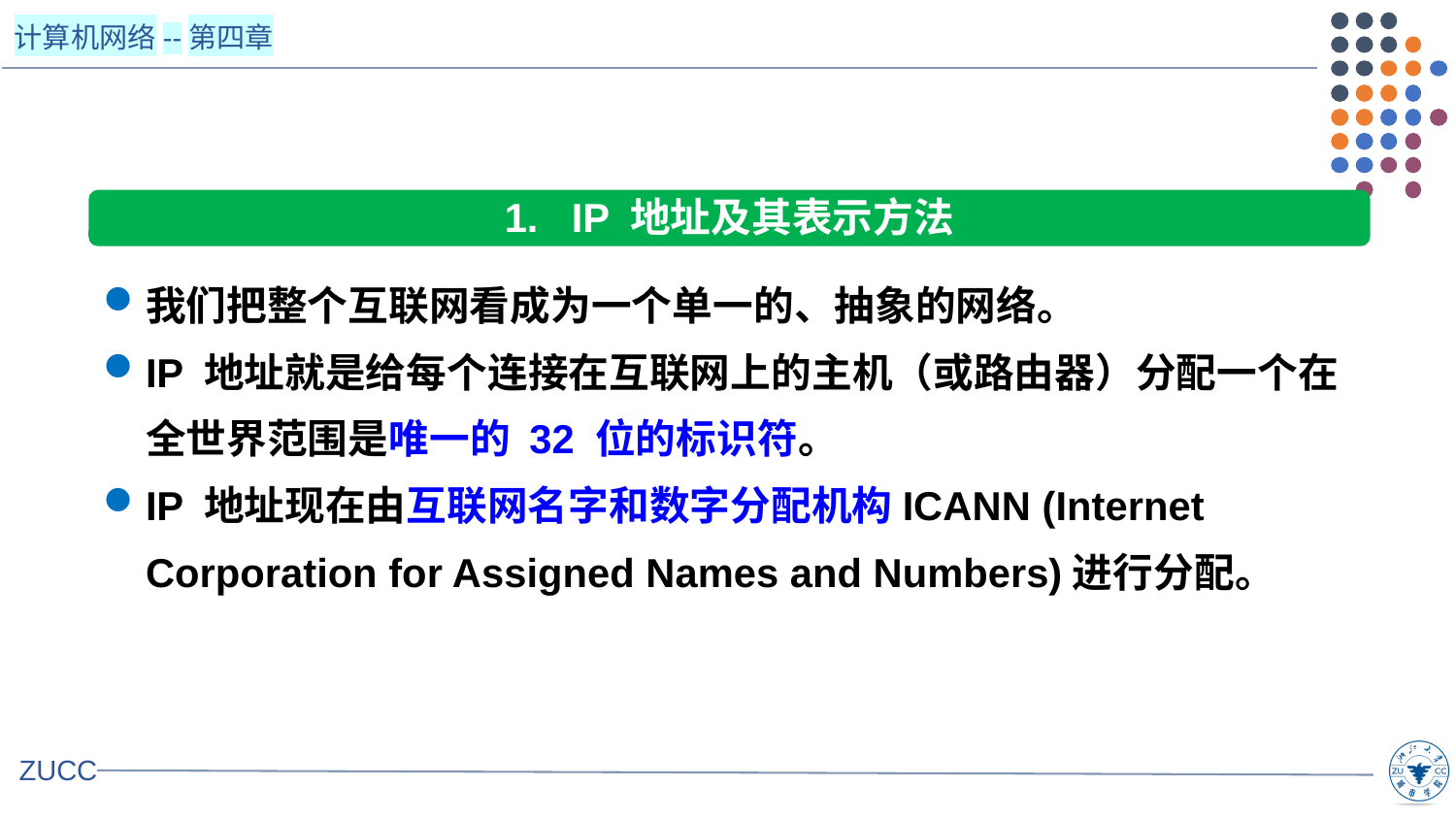

1.   IP 地址及其表示方法

我们把整个互联网看成为一个单一的、抽象的网络。
IP 地址就是给每个连接在互联网上的主机（或路由器）分配一个在全世界范围是唯一的 32 位的标识符。
IP 地址现在由互联网名字和数字分配机构ICANN (Internet Corporation for Assigned Names and Numbers)进行分配。